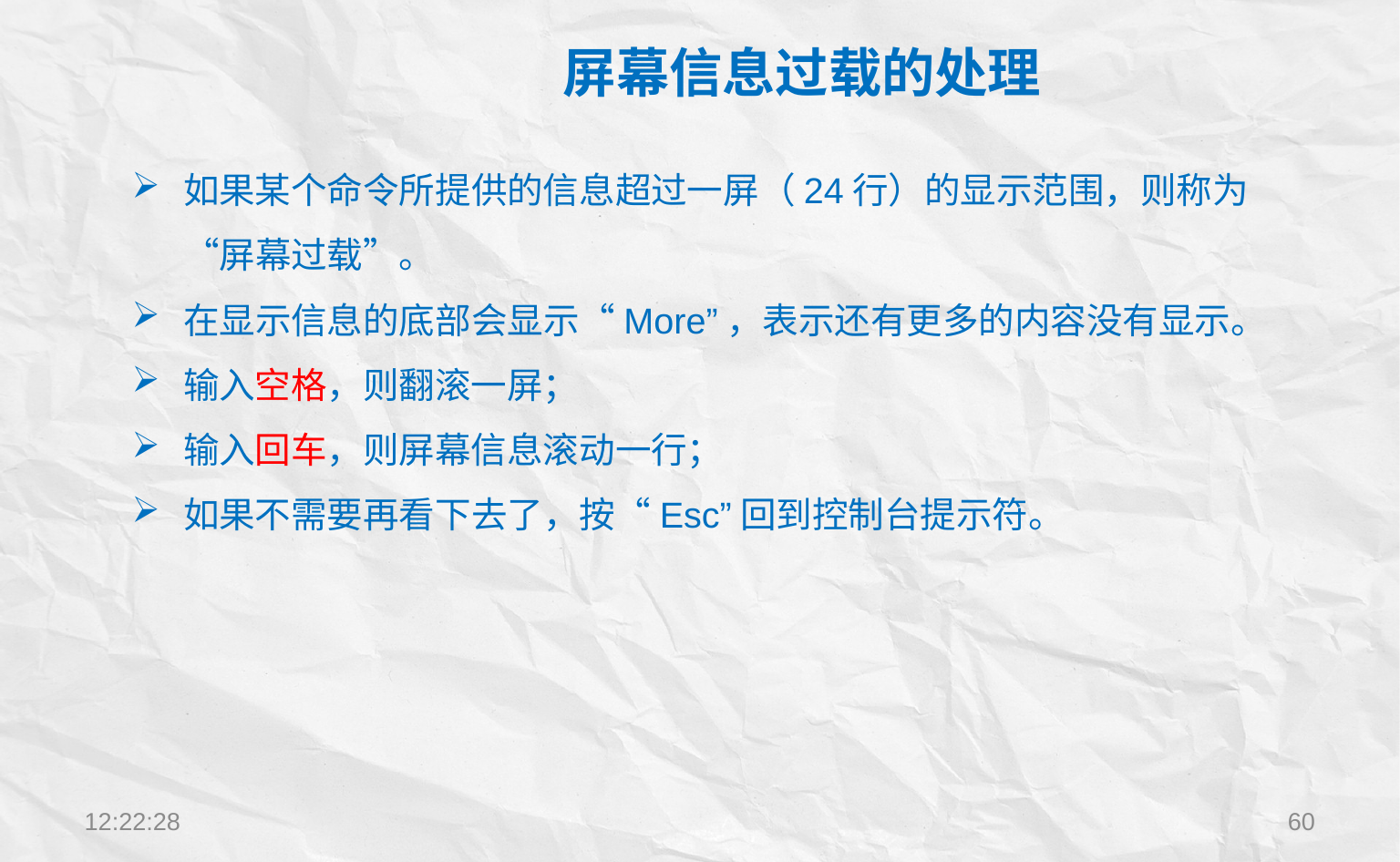

屏幕信息过载的处理
如果某个命令所提供的信息超过一屏（24行）的显示范围，则称为“屏幕过载”。
在显示信息的底部会显示“More”，表示还有更多的内容没有显示。
输入空格，则翻滚一屏；
输入回车，则屏幕信息滚动一行；
如果不需要再看下去了，按“Esc”回到控制台提示符。

12:22:28
60